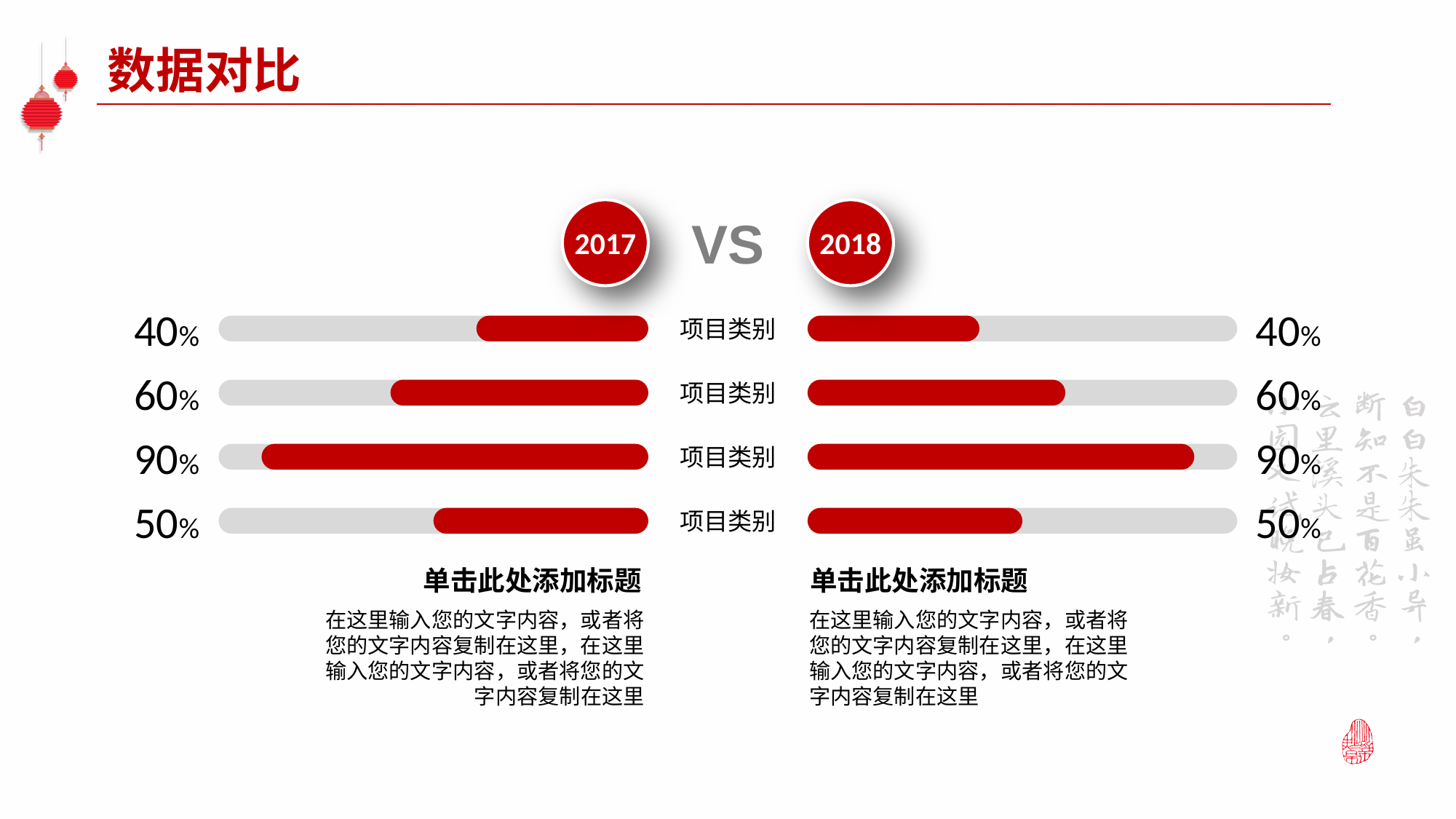

数据对比

VS
2017
2018
40%
40%
项目类别

60%
60%
项目类别

90%
90%
项目类别

50%
50%
项目类别

单击此处添加标题
单击此处添加标题
在这里输入您的文字内容，或者将您的文字内容复制在这里，在这里输入您的文字内容，或者将您的文字内容复制在这里
在这里输入您的文字内容，或者将您的文字内容复制在这里，在这里输入您的文字内容，或者将您的文字内容复制在这里